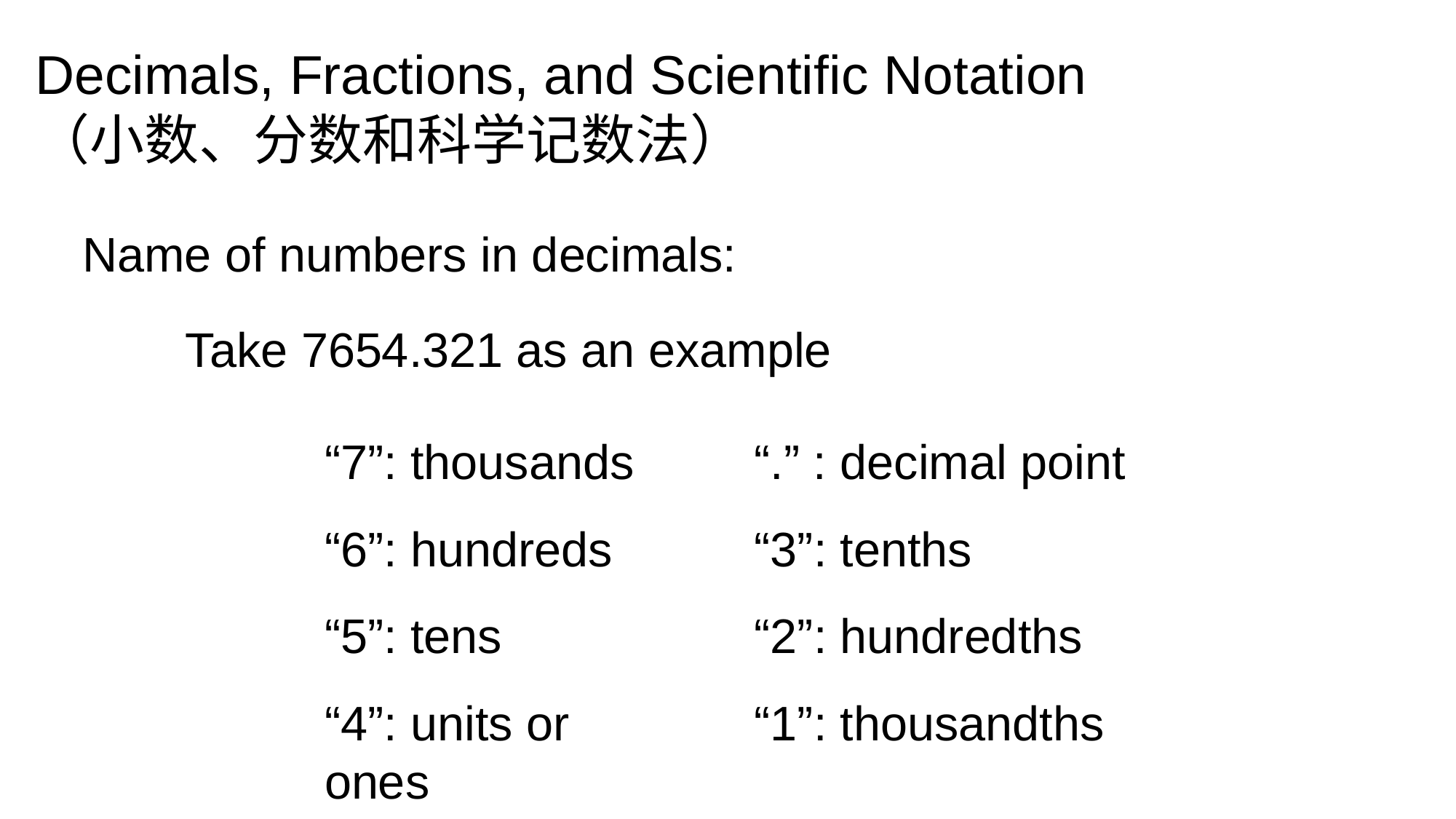

Decimals, Fractions, and Scientific Notation
（小数、分数和科学记数法）
Name of numbers in decimals:
Take 7654.321 as an example
“7”: thousands
“.” : decimal point
“6”: hundreds
“3”: tenths
“5”: tens
“2”: hundredths
“4”: units or ones
“1”: thousandths